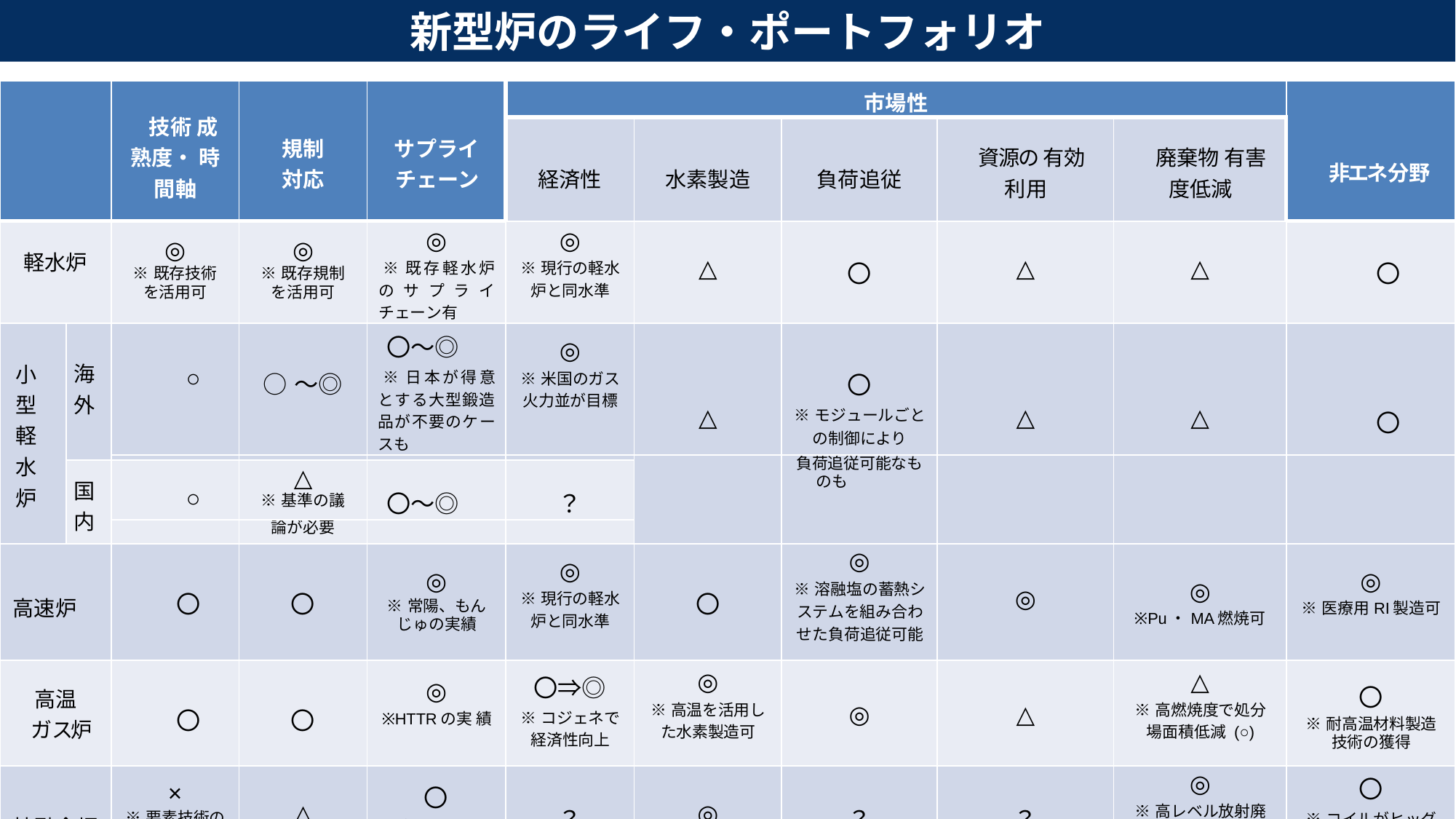

新型炉のライフ・ポートフォリオ
|  |  | 技術 成熟度・ 時間軸 | 規制 対応 | サプライ チェーン | 市場性 |  |  |  |  | 非エネ分野 |
| --- | --- | --- | --- | --- | --- | --- | --- | --- | --- | --- |
|  |  |  |  |  | 経済性 | 水素製造 | 負荷追従 | 資源の 有効利用 | 廃棄物 有害度低減 |  |
| 軽水炉 |  | ◎ ※既存技術 を活用可 | ◎ ※既存規制 を活用可 | ◎ ※既存軽水炉のサプライチェーン有 | ◎ ※現行の軽水炉と同水準 | △ | 〇 | △ | △ | 〇 |
| 小 型 軽 水 炉 | 海 外 | ○ | ○～◎ | 〇～◎ ※日本が得意とする大型鍛造品が不要のケースも | ◎ ※米国のガス火力並が目標 | △ | 〇 ※モジュールごとの制御により | △ | △ | 〇 |
|  |  |  |  |  |  |  | 負荷追従可能なものも |  |  |  |
|  | 国 内 | ○ | △ ※基準の議 | 〇～◎ | ？ |  |  |  |  |  |
|  |  |  | 論が必要 |  |  |  |  |  |  |  |
| 高速炉 |  | 〇 | 〇 | ◎ ※常陽、もんじゅの実績 | ◎ ※現行の軽水炉と同水準 | 〇 | ◎ ※溶融塩の蓄熱システムを組み合わせた負荷追従可能 | ◎ | ◎ ※Pu・MA燃焼可 | ◎ ※医療用RI製造可 |
| 高温 ガス炉 |  | 〇 | 〇 | ◎ ※HTTRの実 績 | 〇⇒◎ ※コジェネで経済性向上 | ◎ ※高温を活用した水素製造可 | ◎ | △ | △ ※高燃焼度で処分場面積低減 (○) | 〇 ※耐高温材料製造技術の獲得 |
| 核融合炉 |  | × ※要素技術の開発段階 | △ | 〇 ※ITERで 部分参加 | ？ | ◎ | ？ | ？ | ◎ ※高レベル放射廃棄物発生せず | 〇 ※コイルがヒッグス粒子発見に貢献 |